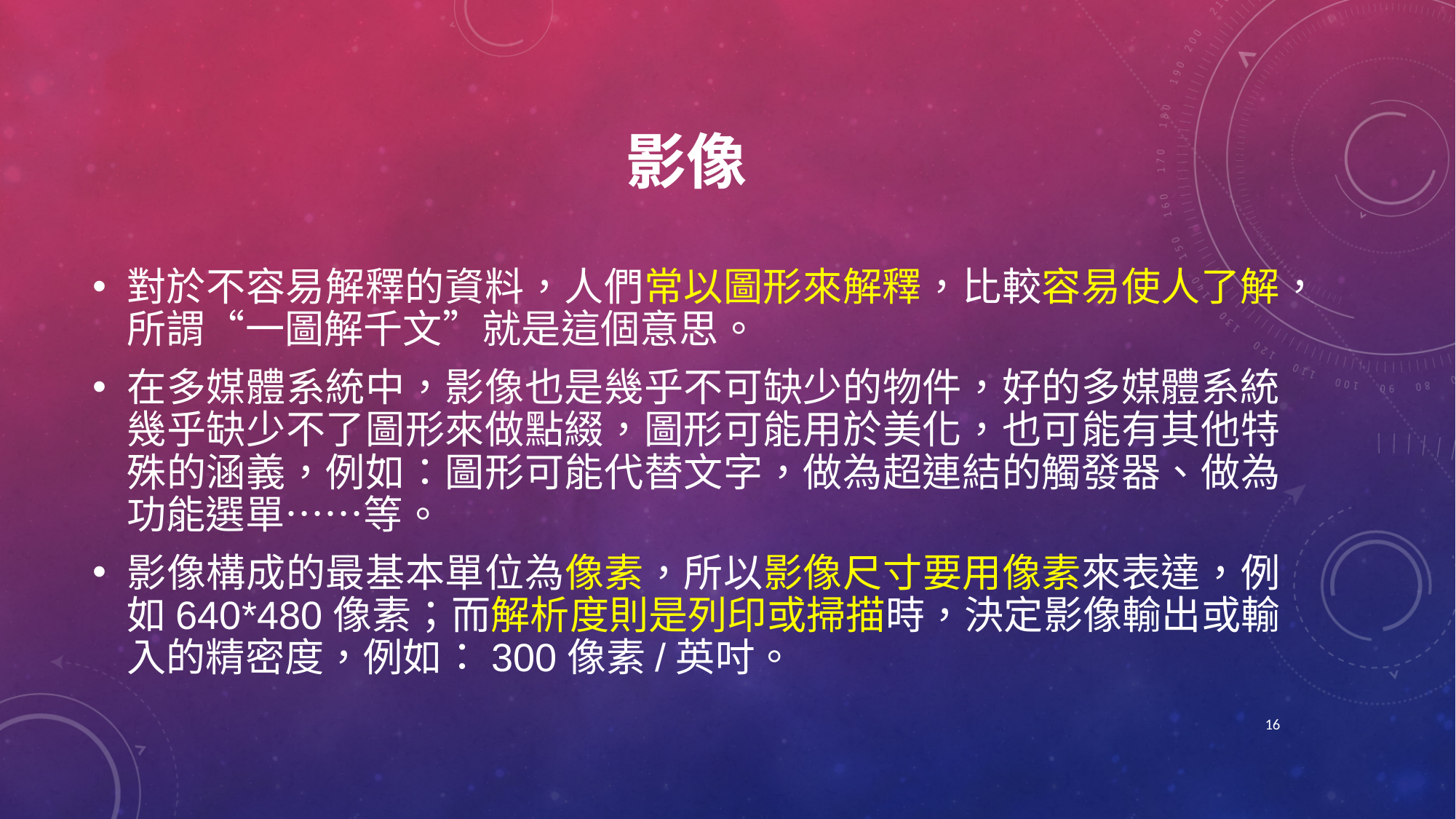

# 影像
對於不容易解釋的資料，人們常以圖形來解釋，比較容易使人了解，所謂“一圖解千文”就是這個意思。
在多媒體系統中，影像也是幾乎不可缺少的物件，好的多媒體系統幾乎缺少不了圖形來做點綴，圖形可能用於美化，也可能有其他特殊的涵義，例如：圖形可能代替文字，做為超連結的觸發器、做為功能選單……等。
影像構成的最基本單位為像素，所以影像尺寸要用像素來表達，例如640*480像素；而解析度則是列印或掃描時，決定影像輸出或輸入的精密度，例如：300像素/英吋。
16